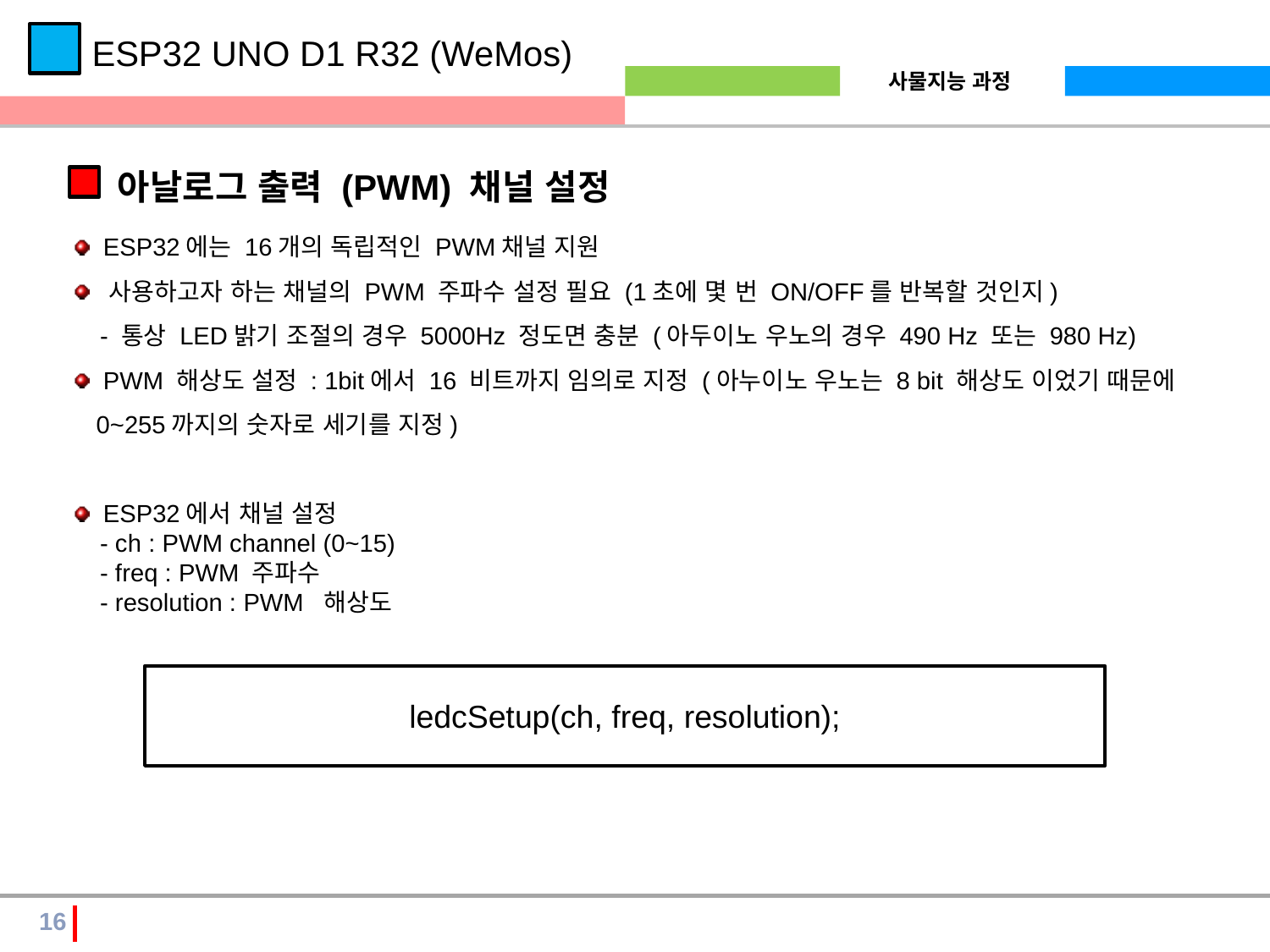

ESP32 UNO D1 R32 (WeMos)
아날로그 출력 (PWM) 채널 설정

 ESP32에는 16개의 독립적인 PWM채널 지원
 사용하고자 하는 채널의 PWM 주파수 설정 필요 (1초에 몇 번 ON/OFF를 반복할 것인지)
    - 통상 LED밝기 조절의 경우 5000Hz 정도면 충분 (아두이노 우노의 경우 490 Hz 또는 980 Hz)
 PWM 해상도 설정 : 1bit에서 16 비트까지 임의로 지정 (아누이노 우노는 8 bit 해상도 이었기 때문에 0~255까지의 숫자로 세기를 지정)

 ESP32에서 채널 설정
    - ch : PWM channel (0~15)
    - freq : PWM 주파수
    - resolution : PWM  해상도
ledcSetup(ch, freq, resolution);
16